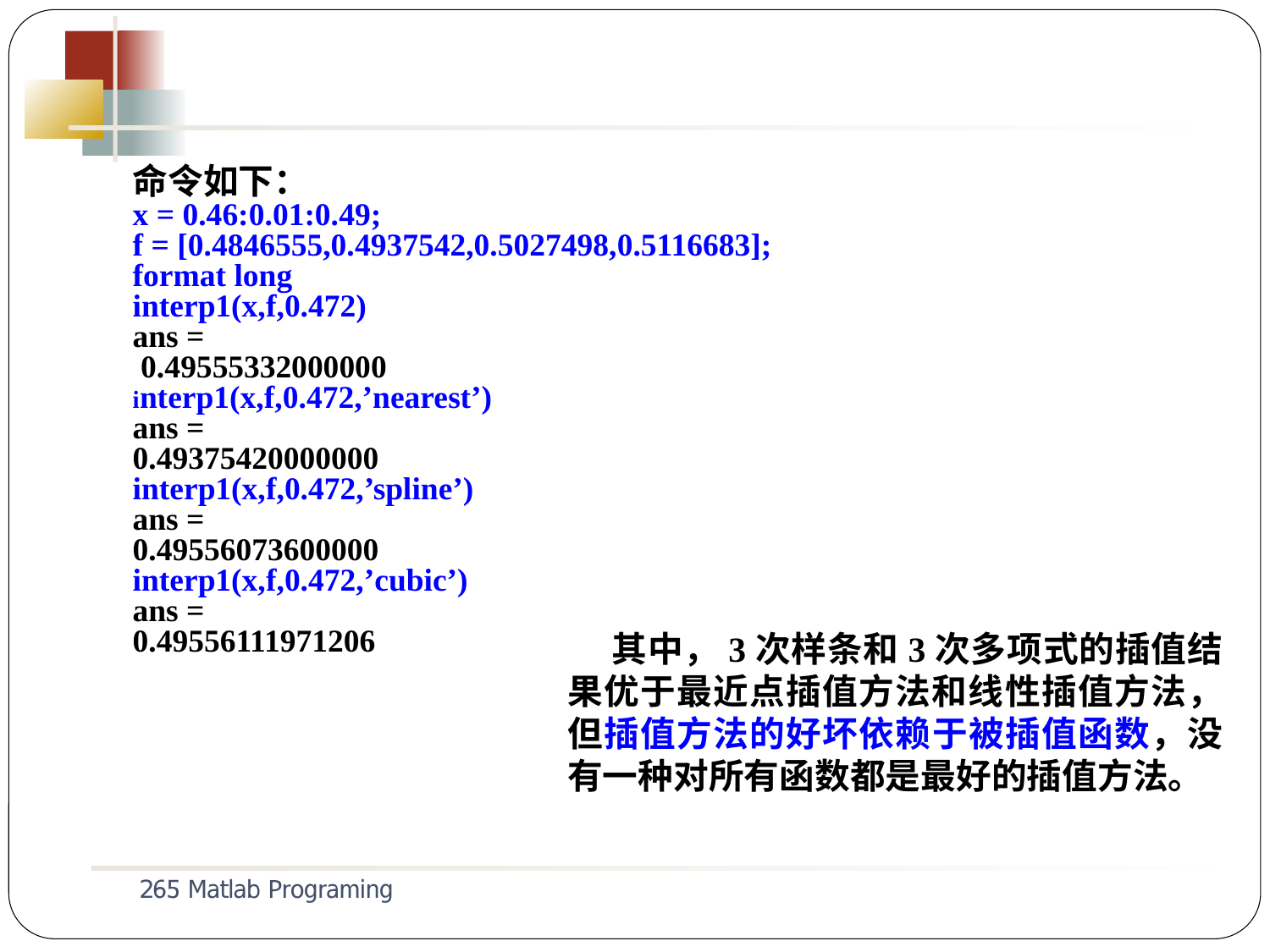

命令如下：
x = 0.46:0.01:0.49;
f = [0.4846555,0.4937542,0.5027498,0.5116683];
format long
interp1(x,f,0.472)
ans =
 0.49555332000000
interp1(x,f,0.472,’nearest’)
ans =
0.49375420000000
interp1(x,f,0.472,’spline’)
ans =
0.49556073600000
interp1(x,f,0.472,’cubic’)
ans =
0.49556111971206
    其中，3次样条和3次多项式的插值结果优于最近点插值方法和线性插值方法，但插值方法的好坏依赖于被插值函数，没有一种对所有函数都是最好的插值方法。
265 Matlab Programing